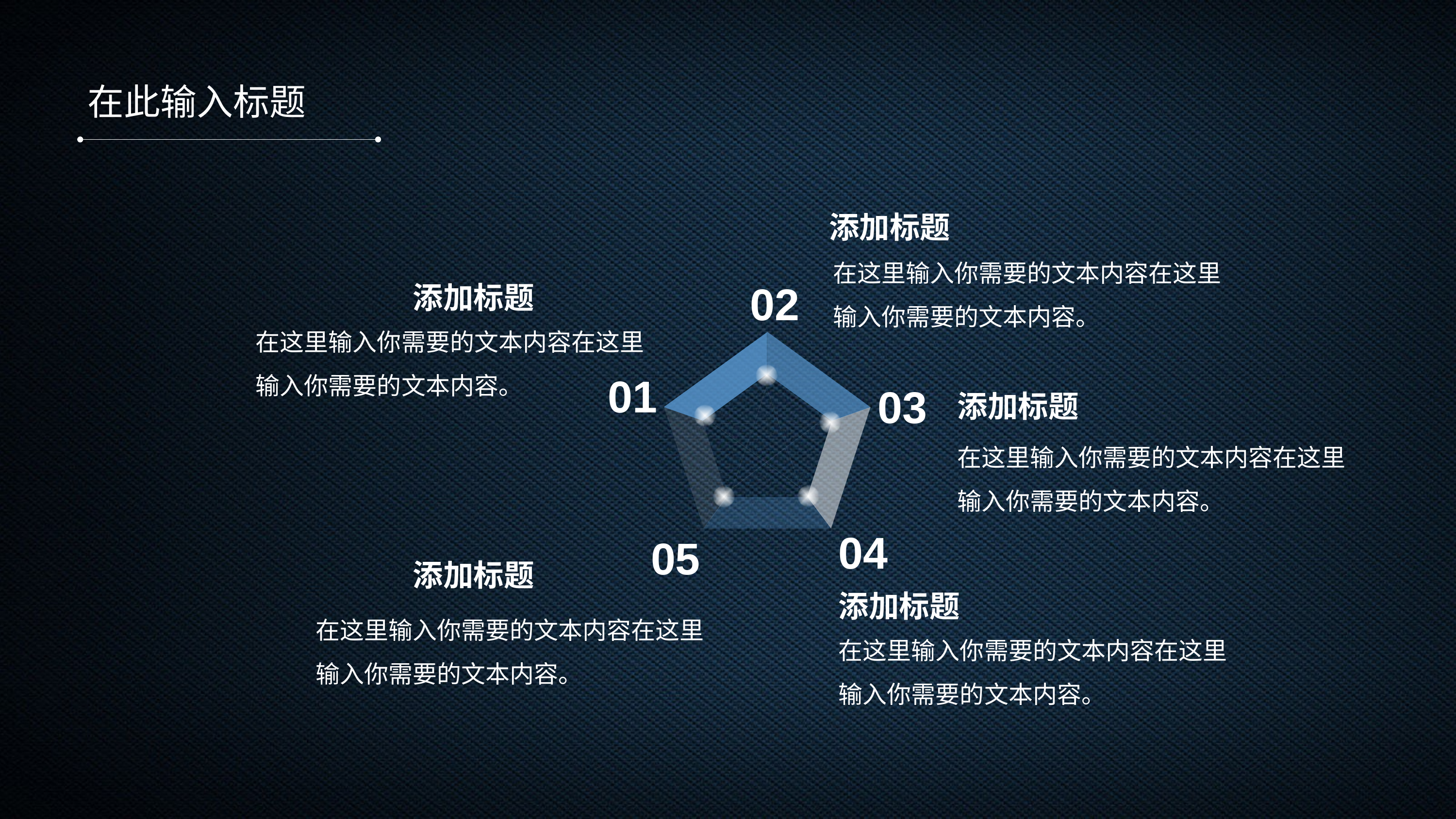

在此输入标题
添加标题
在这里输入你需要的文本内容在这里输入你需要的文本内容。
添加标题
02
在这里输入你需要的文本内容在这里输入你需要的文本内容。

01
添加标题
03
在这里输入你需要的文本内容在这里输入你需要的文本内容。
04
05
添加标题
添加标题
在这里输入你需要的文本内容在这里输入你需要的文本内容。
在这里输入你需要的文本内容在这里输入你需要的文本内容。